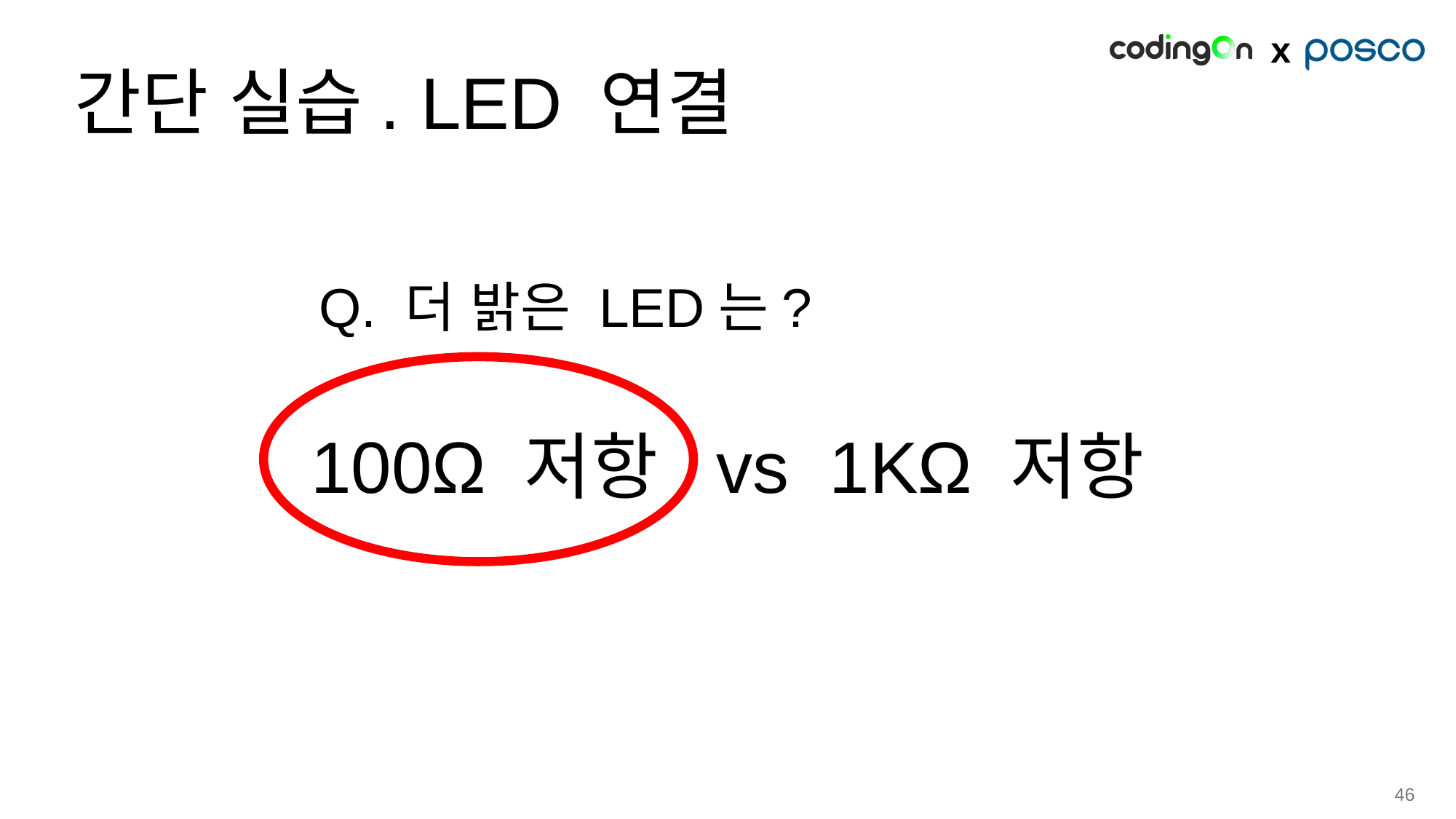

# 간단 실습. LED 연결
Q. 더 밝은 LED는?

100Ω 저항  vs  1KΩ 저항
46